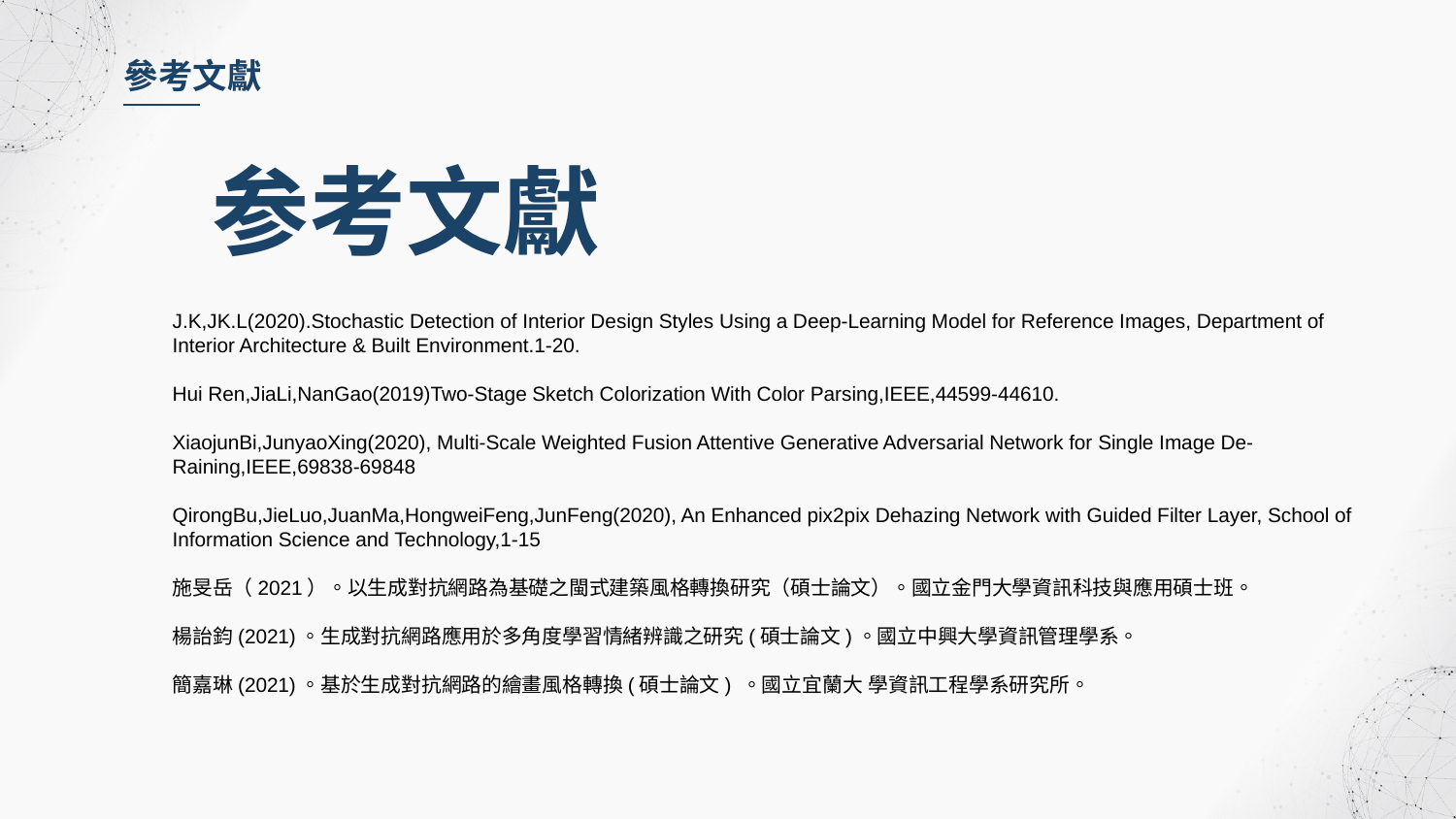

參考文獻
参考文獻
J.K,JK.L(2020).Stochastic Detection of Interior Design Styles Using a Deep-Learning Model for Reference Images, Department of Interior Architecture & Built Environment.1-20.

Hui Ren,JiaLi,NanGao(2019)Two-Stage Sketch Colorization With Color Parsing,IEEE,44599-44610.

XiaojunBi,JunyaoXing(2020), Multi-Scale Weighted Fusion Attentive Generative Adversarial Network for Single Image De-Raining,IEEE,69838-69848

QirongBu,JieLuo,JuanMa,HongweiFeng,JunFeng(2020), An Enhanced pix2pix Dehazing Network with Guided Filter Layer, School of Information Science and Technology,1-15

施旻岳（2021）。以生成對抗網路為基礎之閩式建築風格轉換研究（碩士論文）。國立金門大學資訊科技與應用碩士班。

楊詒鈞(2021)。生成對抗網路應用於多角度學習情緒辨識之研究(碩士論文)。國立中興大學資訊管理學系。

簡嘉琳(2021)。基於生成對抗網路的繪畫風格轉換(碩士論文) 。國立宜蘭大 學資訊工程學系研究所。